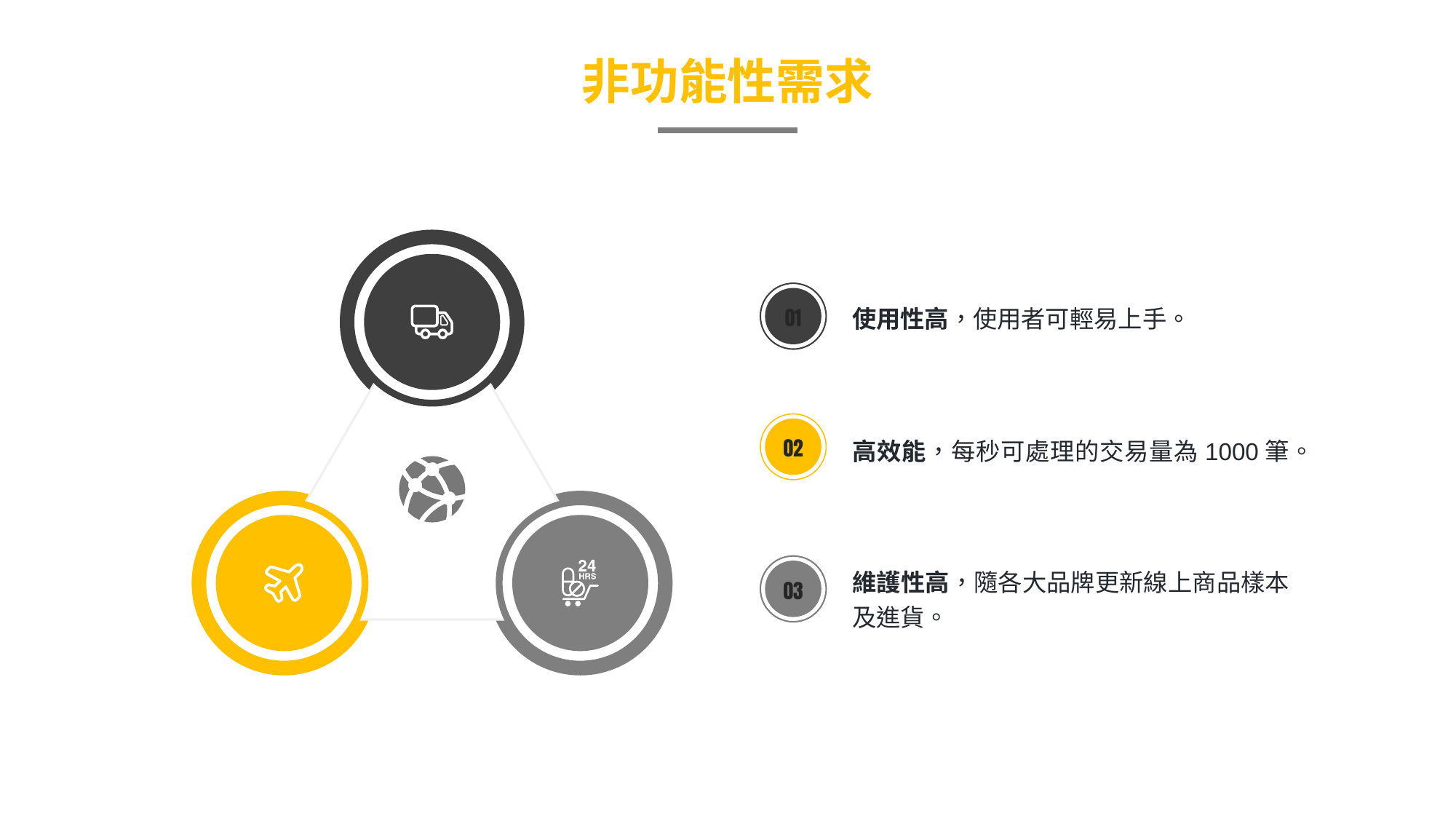

非功能性需求

01

02

03
使用性高，使用者可輕易上手。
高效能，每秒可處理的交易量為1000筆。
維護性高，隨各大品牌更新線上商品樣本及進貨。